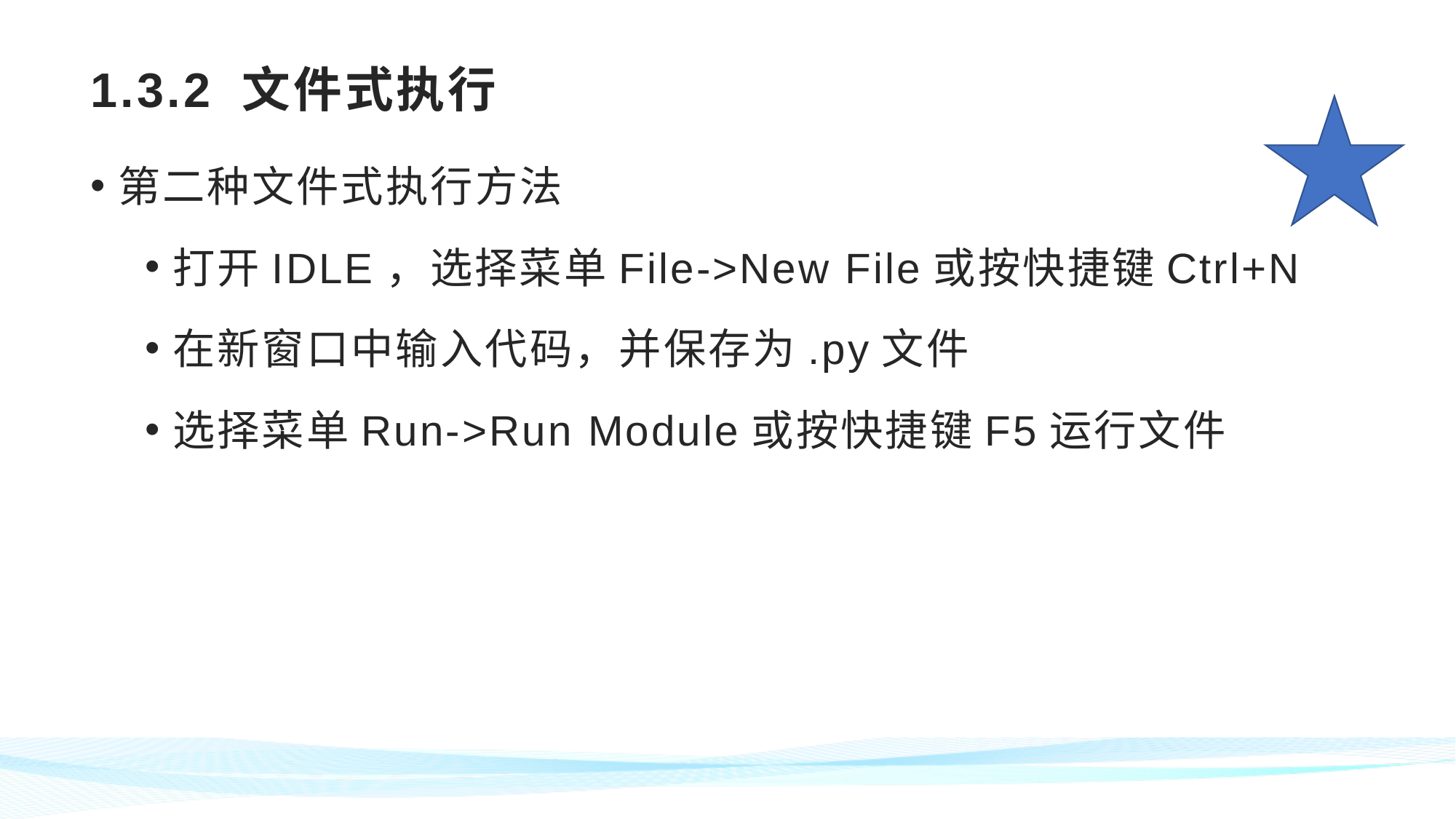

# 1.3.2 文件式执行

第二种文件式执行方法
打开IDLE，选择菜单File->New File或按快捷键Ctrl+N
在新窗口中输入代码，并保存为.py文件
选择菜单Run->Run Module或按快捷键F5运行文件